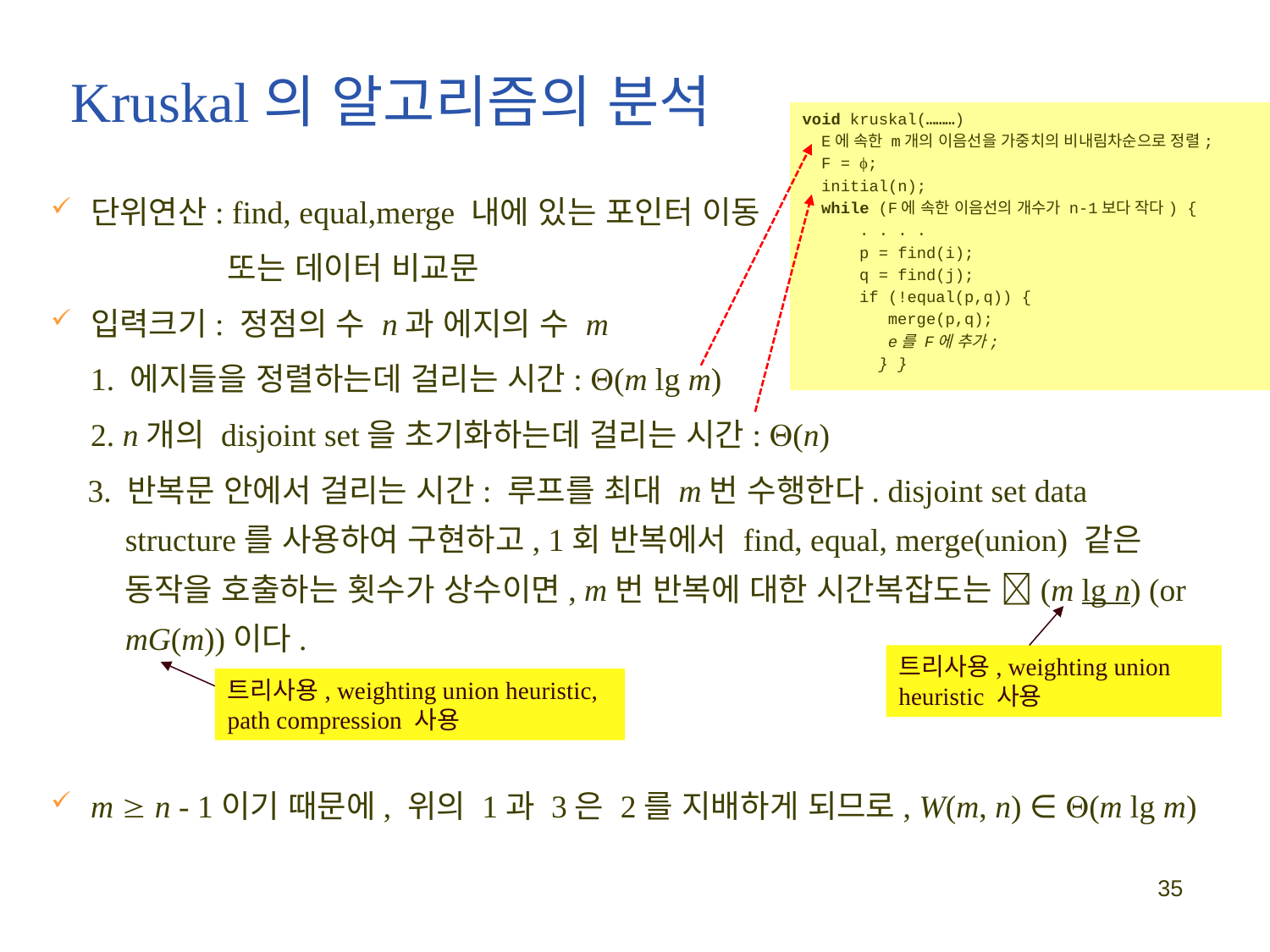

Kruskal의 알고리즘의 분석
void kruskal(………)
  E에 속한 m개의 이음선을 가중치의 비내림차순으로 정렬;
  F = ϕ;
  initial(n);
  while (F에 속한 이음선의 개수가 n-1보다 작다) {
      . . . .
      p = find(i);
      q = find(j);
      if (!equal(p,q)) {
         merge(p,q);
         e를 F에 추가;
        } }
단위연산: find, equal,merge 내에 있는 포인터 이동
                   또는 데이터 비교문
입력크기: 정점의 수 n과 에지의 수 m
	1. 에지들을 정렬하는데 걸리는 시간: Θ(m lg m)
	2. n개의 disjoint set을 초기화하는데 걸리는 시간: Θ(n)
3. 반복문 안에서 걸리는 시간: 루프를 최대 m번 수행한다. disjoint set data structure를 사용하여 구현하고, 1회 반복에서 find, equal, merge(union) 같은 동작을 호출하는 횟수가 상수이면, m번 반복에 대한 시간복잡도는 Θ(m lg n) (or mG(m))이다.

m ≥ n - 1이기 때문에, 위의 1과 3은 2를 지배하게 되므로, W(m, n) ∈ Θ(m lg m)
트리사용, weighting union heuristic 사용
트리사용, weighting union heuristic, path compression 사용
35